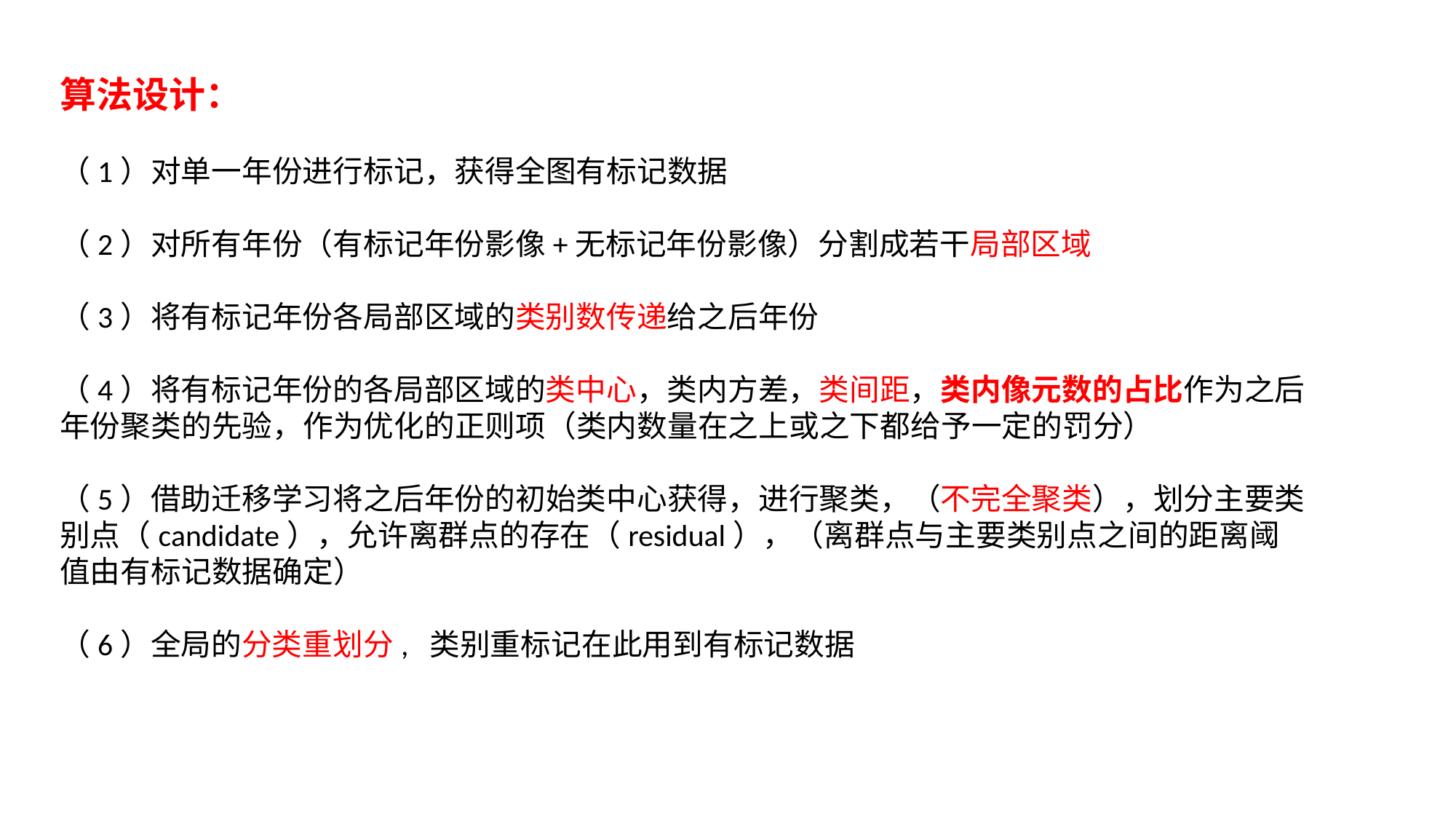

算法设计：

（1）对单一年份进行标记，获得全图有标记数据

（2）对所有年份（有标记年份影像+无标记年份影像）分割成若干局部区域

（3）将有标记年份各局部区域的类别数传递给之后年份

（4）将有标记年份的各局部区域的类中心，类内方差，类间距，类内像元数的占比作为之后年份聚类的先验，作为优化的正则项（类内数量在之上或之下都给予一定的罚分）

（5）借助迁移学习将之后年份的初始类中心获得，进行聚类，（不完全聚类），划分主要类别点（candidate），允许离群点的存在（residual），（离群点与主要类别点之间的距离阈值由有标记数据确定）

（6）全局的分类重划分,  类别重标记在此用到有标记数据